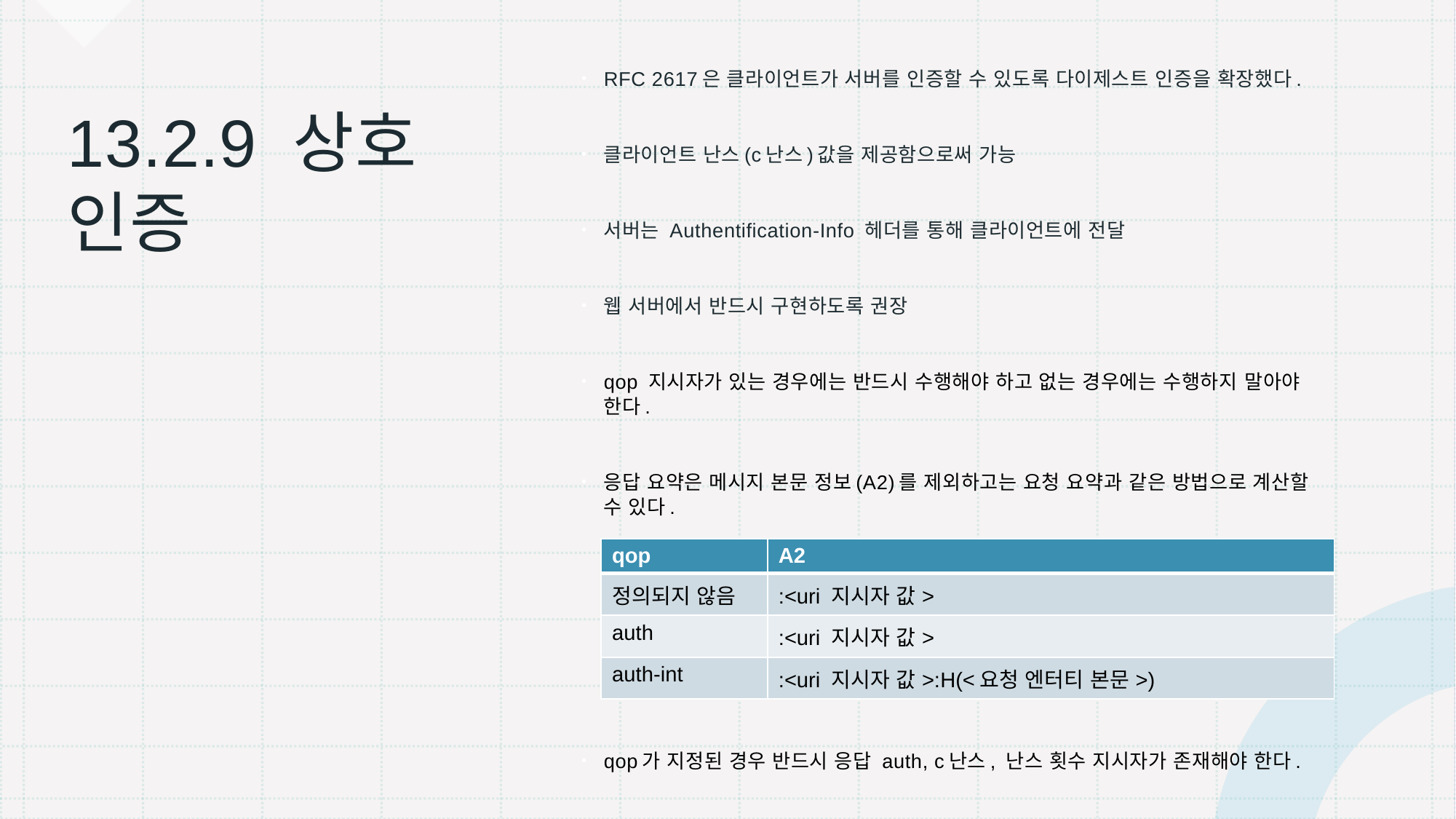

RFC 2617은 클라이언트가 서버를 인증할 수 있도록 다이제스트 인증을 확장했다.

클라이언트 난스(c난스)값을 제공함으로써 가능

서버는 Authentification-Info 헤더를 통해 클라이언트에 전달

웹 서버에서 반드시 구현하도록 권장

qop 지시자가 있는 경우에는 반드시 수행해야 하고 없는 경우에는 수행하지 말아야 한다.

응답 요약은 메시지 본문 정보(A2)를 제외하고는 요청 요약과 같은 방법으로 계산할 수 있다.

qop가 지정된 경우 반드시 응답 auth, c난스, 난스 횟수 지시자가 존재해야 한다.
# 13.2.9 상호 인증
| qop | A2 |
| --- | --- |
| 정의되지 않음 | :<uri 지시자 값> |
| auth | :<uri 지시자 값> |
| auth-int | :<uri 지시자 값>:H(<요청 엔터티 본문>) |